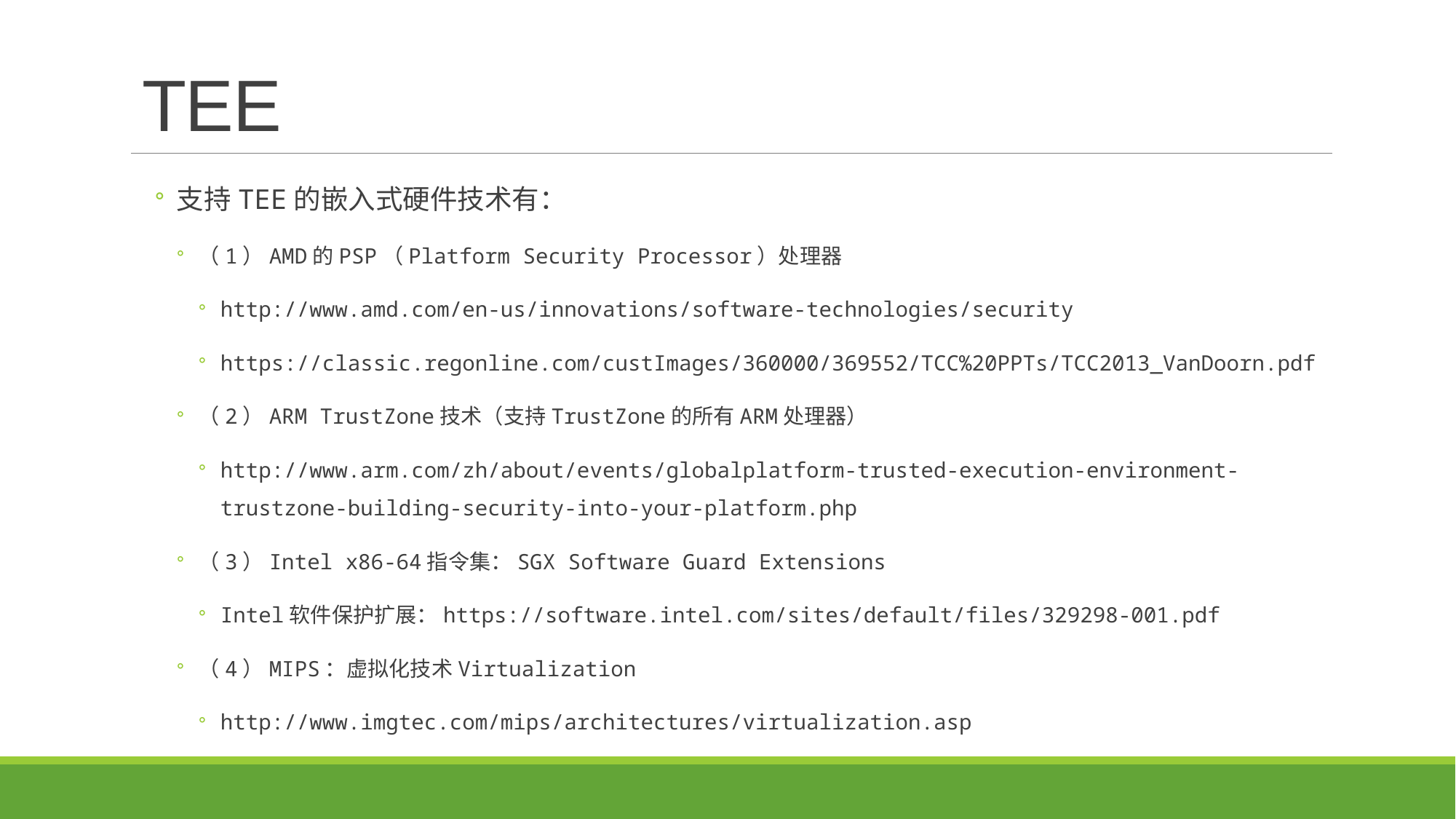

# TEE
支持TEE的嵌入式硬件技术有：
（1）AMD的PSP（Platform Security Processor）处理器
http://www.amd.com/en-us/innovations/software-technologies/security
https://classic.regonline.com/custImages/360000/369552/TCC%20PPTs/TCC2013_VanDoorn.pdf
（2）ARM TrustZone技术（支持TrustZone的所有ARM处理器）
http://www.arm.com/zh/about/events/globalplatform-trusted-execution-environment-trustzone-building-security-into-your-platform.php
（3）Intel x86-64指令集：SGX Software Guard Extensions
Intel软件保护扩展：https://software.intel.com/sites/default/files/329298-001.pdf
（4）MIPS：虚拟化技术Virtualization
http://www.imgtec.com/mips/architectures/virtualization.asp